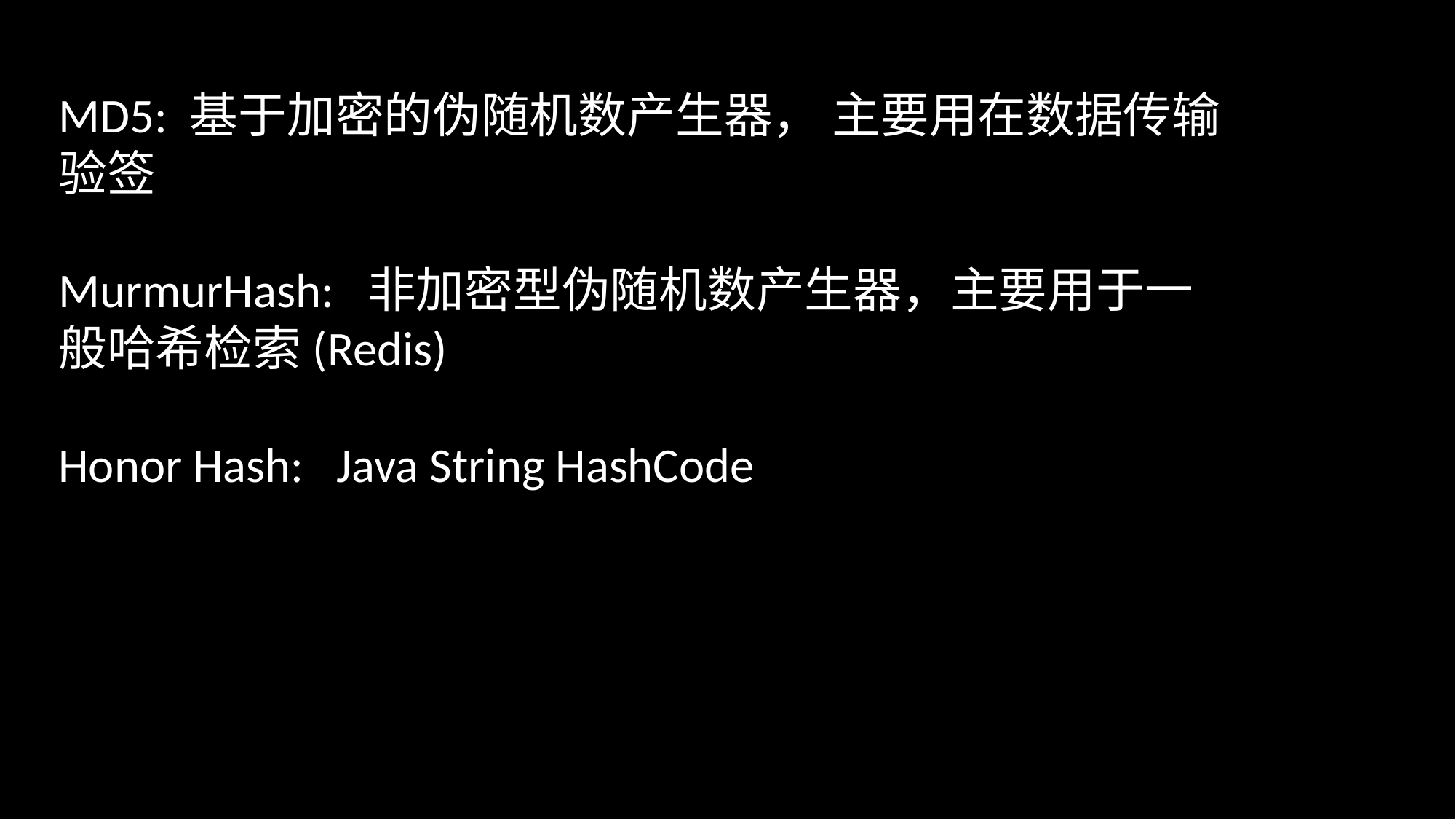

MD5: 基于加密的伪随机数产生器， 主要用在数据传输验签

MurmurHash:  非加密型伪随机数产生器，主要用于一般哈希检索(Redis)

Honor Hash:   Java String HashCode